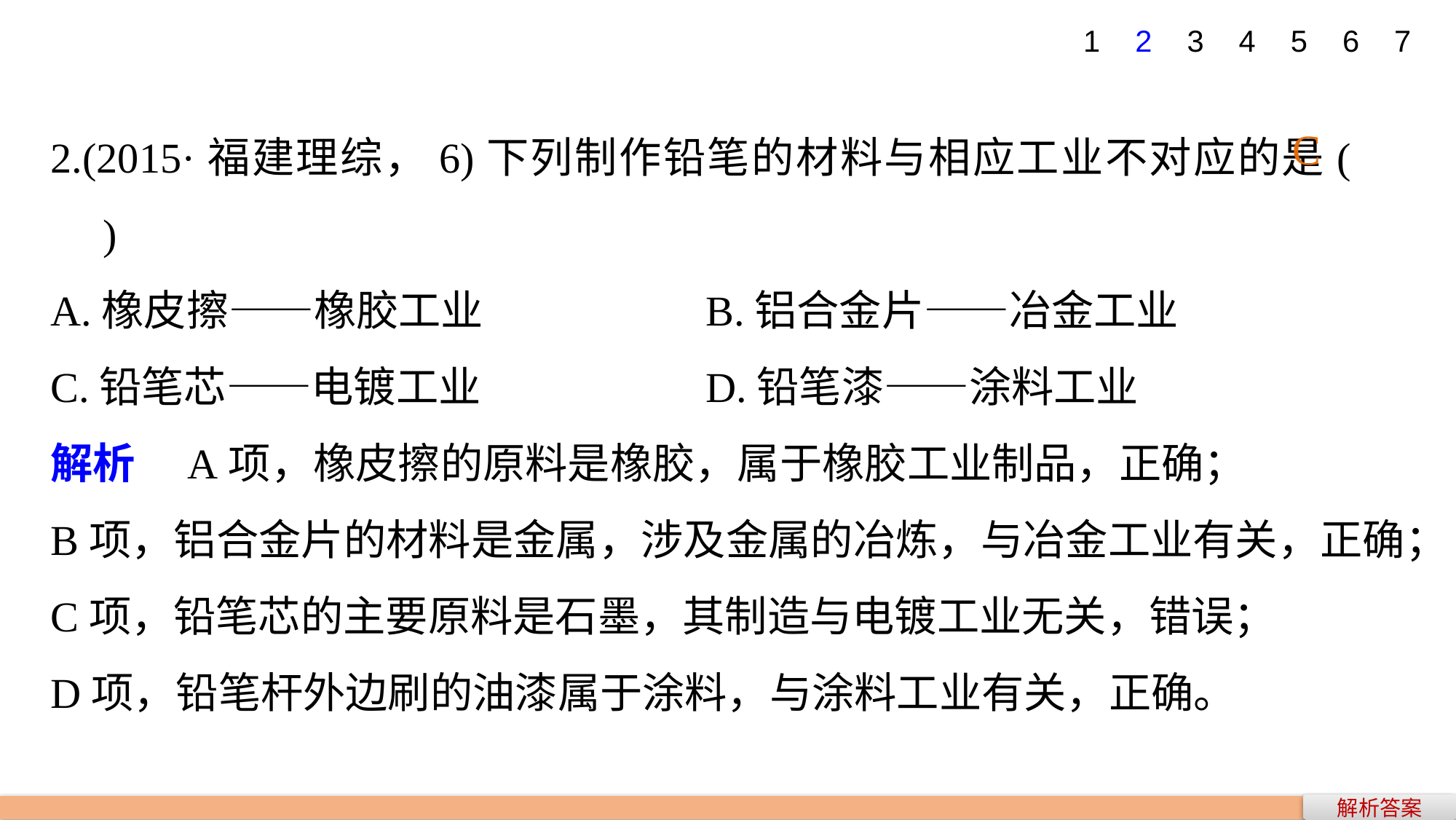

1
2
3
4
5
6
7
2.(2015·福建理综，6)下列制作铅笔的材料与相应工业不对应的是(　　)
A.橡皮擦——橡胶工业			B.铝合金片——冶金工业
C.铅笔芯——电镀工业			D.铅笔漆——涂料工业
解析　A项，橡皮擦的原料是橡胶，属于橡胶工业制品，正确；
B项，铝合金片的材料是金属，涉及金属的冶炼，与冶金工业有关，正确；
C项，铅笔芯的主要原料是石墨，其制造与电镀工业无关，错误；
D项，铅笔杆外边刷的油漆属于涂料，与涂料工业有关，正确。
C
解析答案